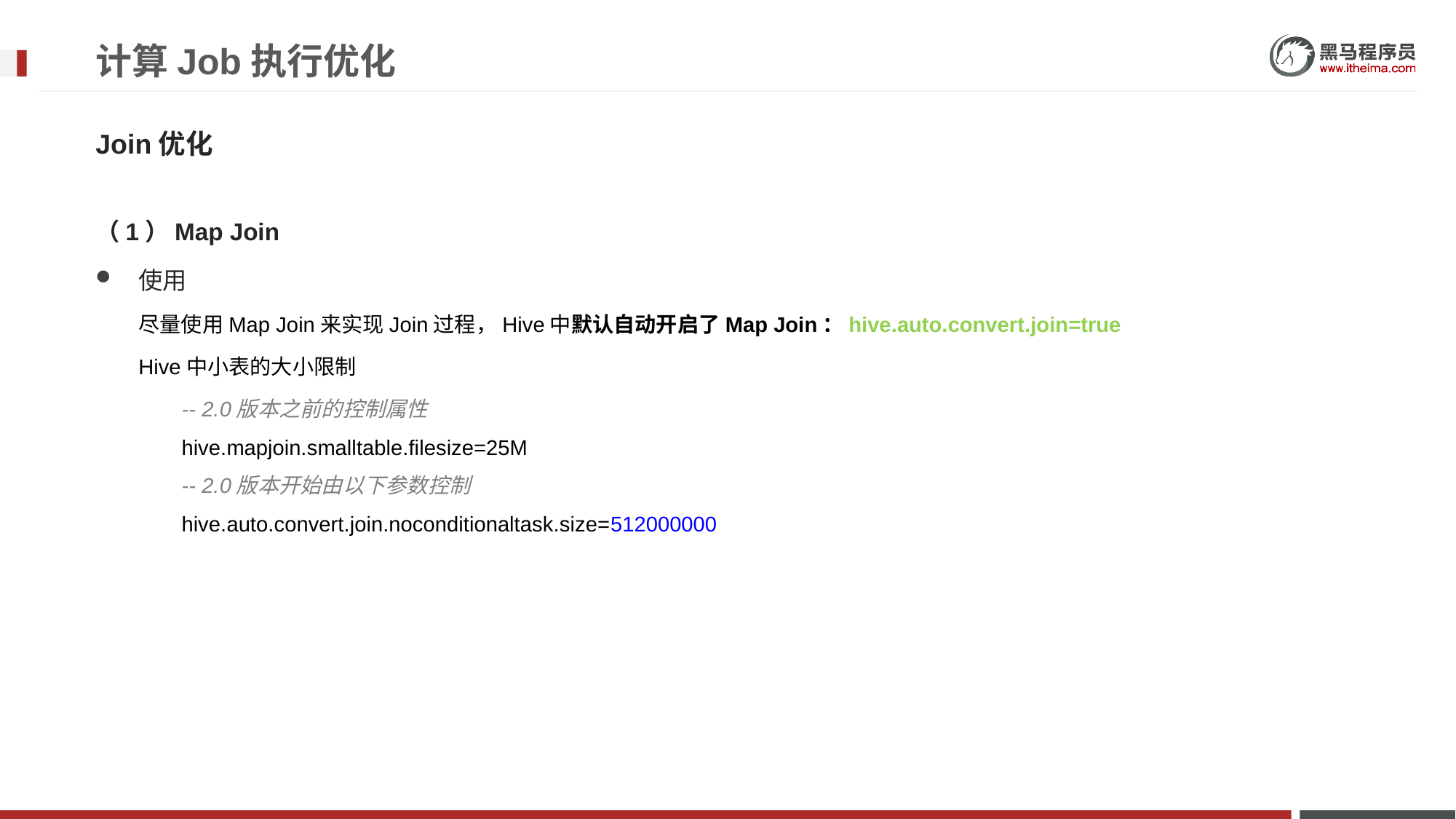

# 计算Job执行优化
Join优化
（1）Map Join
使用
尽量使用Map Join来实现Join过程，Hive中默认自动开启了Map Join：hive.auto.convert.join=true
Hive中小表的大小限制
-- 2.0版本之前的控制属性
hive.mapjoin.smalltable.filesize=25M
-- 2.0版本开始由以下参数控制
hive.auto.convert.join.noconditionaltask.size=512000000